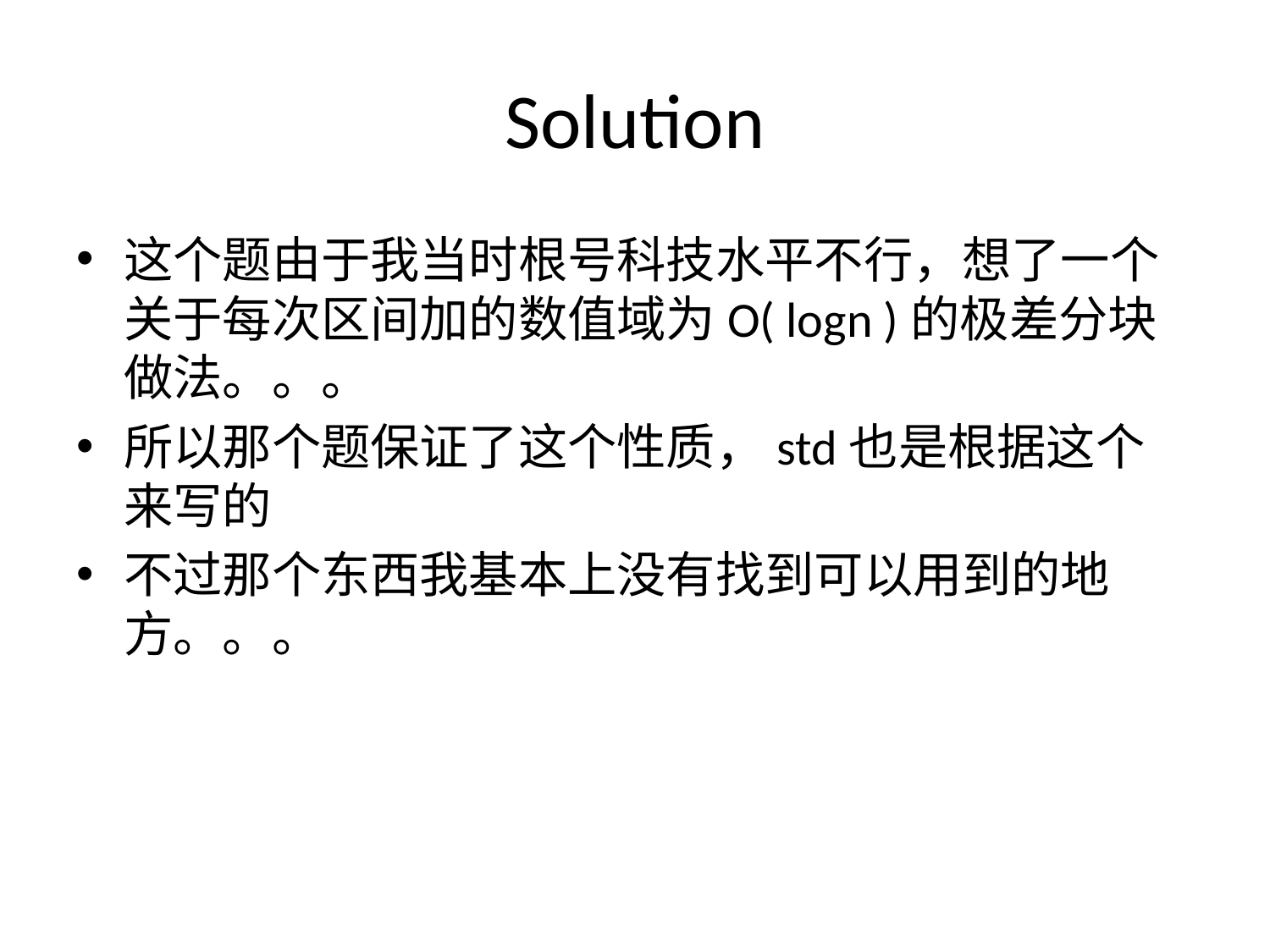

# Solution
这个题由于我当时根号科技水平不行，想了一个关于每次区间加的数值域为O( logn )的极差分块做法。。。
所以那个题保证了这个性质，std也是根据这个来写的
不过那个东西我基本上没有找到可以用到的地方。。。